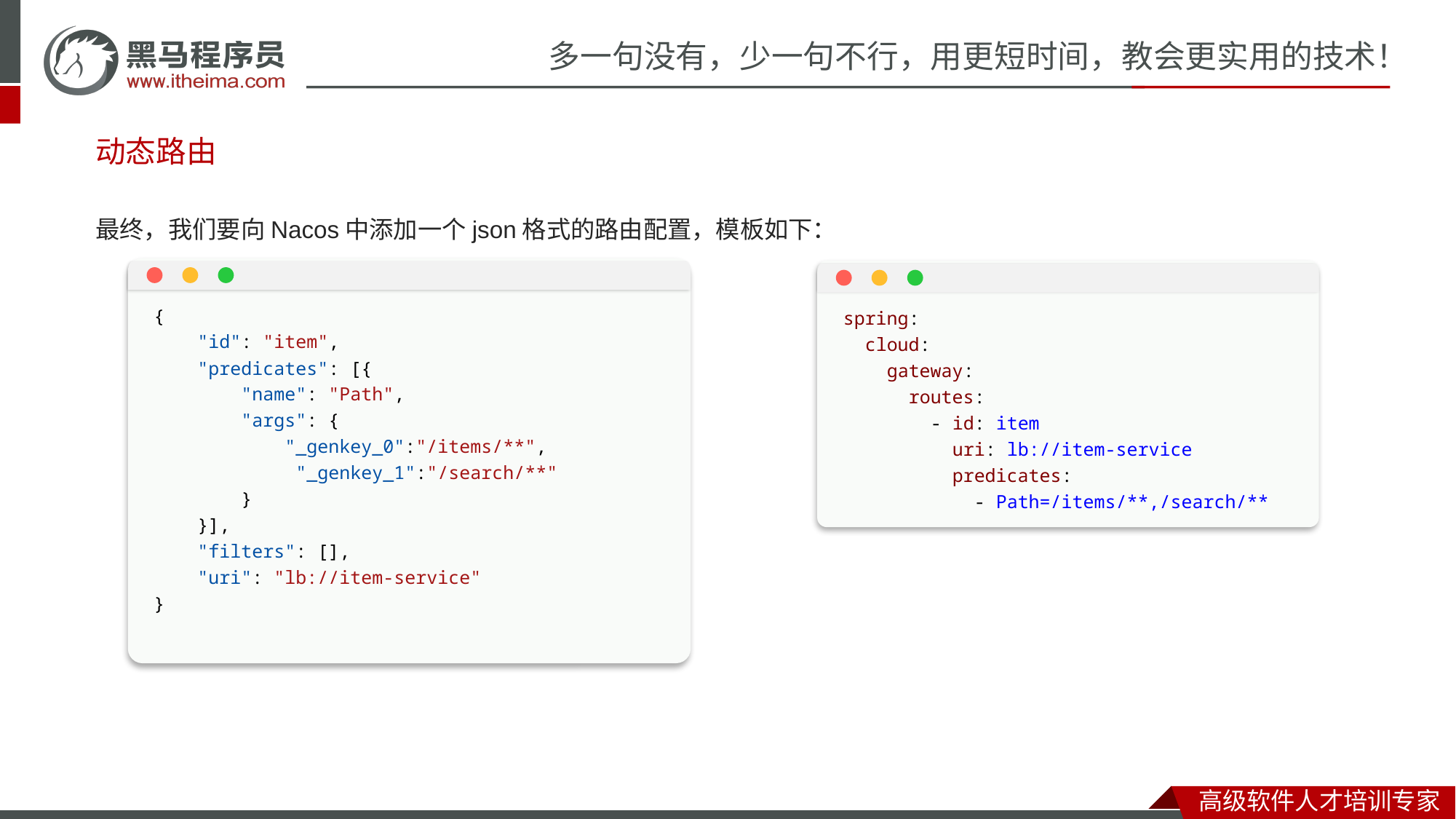

动态路由
最终，我们要向Nacos中添加一个json格式的路由配置，模板如下：

{
    "id": "item",
    "predicates": [{
        "name": "Path",
        "args": {
            "_genkey_0":"/items/**",
             "_genkey_1":"/search/**"
        }
    }],
    "filters": [],
    "uri": "lb://item-service"
}

spring:
  cloud:
    gateway:
      routes:
        - id: item
          uri: lb://item-service
          predicates:
            - Path=/items/**,/search/**